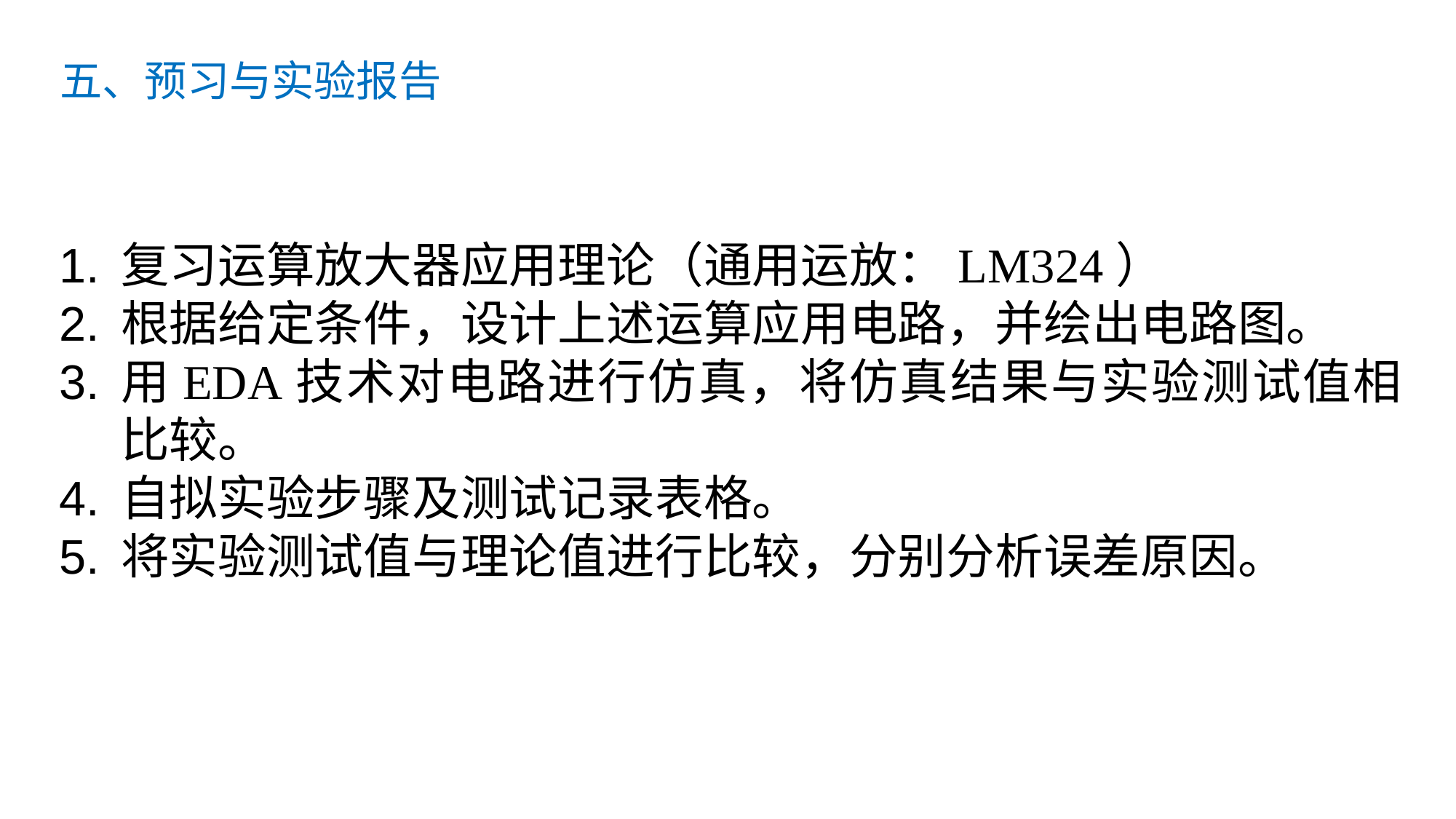

五、预习与实验报告
复习运算放大器应用理论（通用运放：LM324）
根据给定条件，设计上述运算应用电路，并绘出电路图。
用EDA技术对电路进行仿真，将仿真结果与实验测试值相比较。
自拟实验步骤及测试记录表格。
将实验测试值与理论值进行比较，分别分析误差原因。